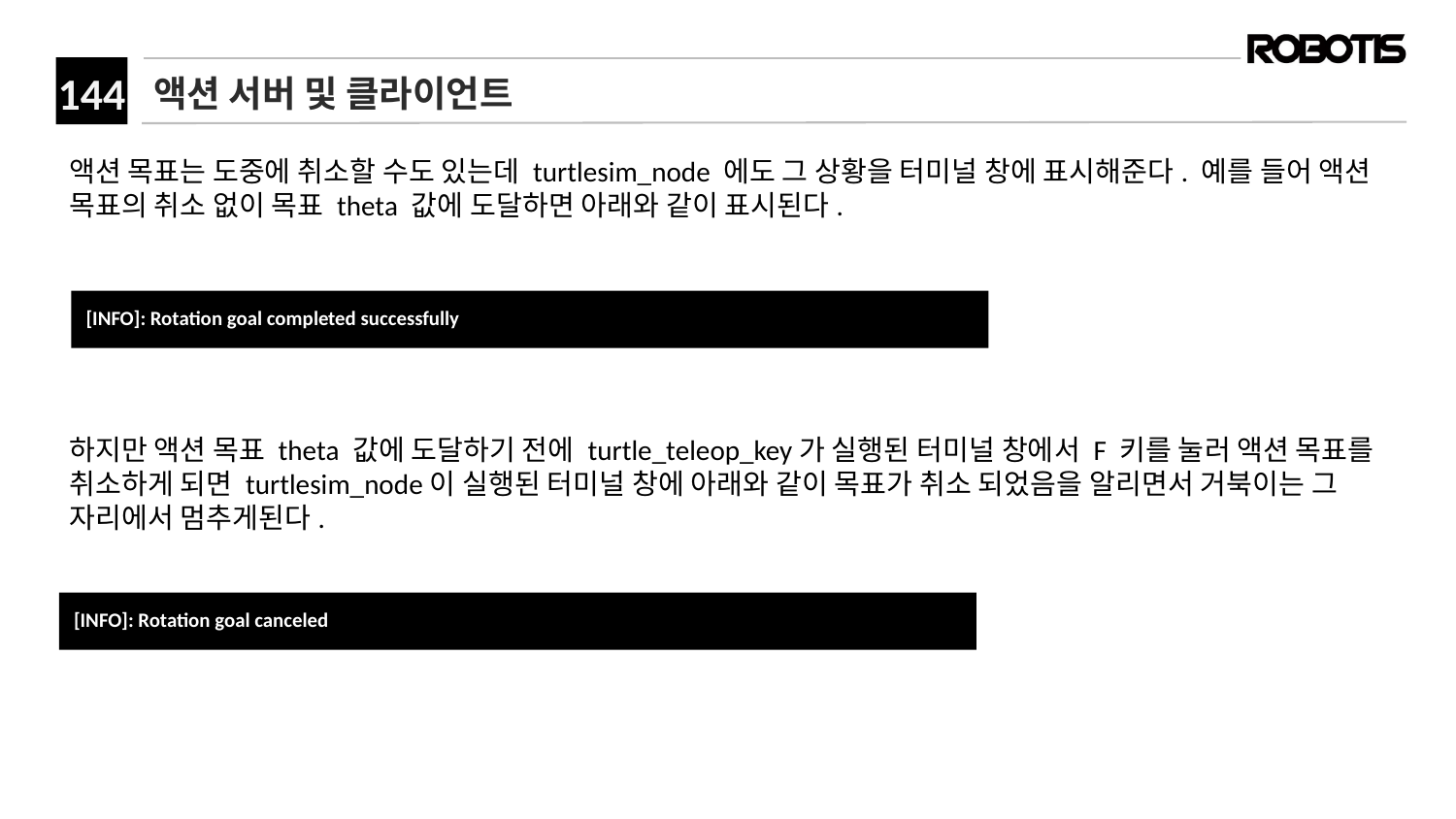

# 액션 서버 및 클라이언트
액션 목표는 도중에 취소할 수도 있는데 turtlesim_node 에도 그 상황을 터미널 창에 표시해준다. 예를 들어 액션 목표의 취소 없이 목표 theta 값에 도달하면 아래와 같이 표시된다.
﻿[INFO]: Rotation goal completed successfully
하지만 액션 목표 theta 값에 도달하기 전에 turtle_teleop_key가 실행된 터미널 창에서 F 키를 눌러 액션 목표를 취소하게 되면 turtlesim_node이 실행된 터미널 창에 아래와 같이 목표가 취소 되었음을 알리면서 거북이는 그 자리에서 멈추게된다.
﻿[INFO]: Rotation goal canceled